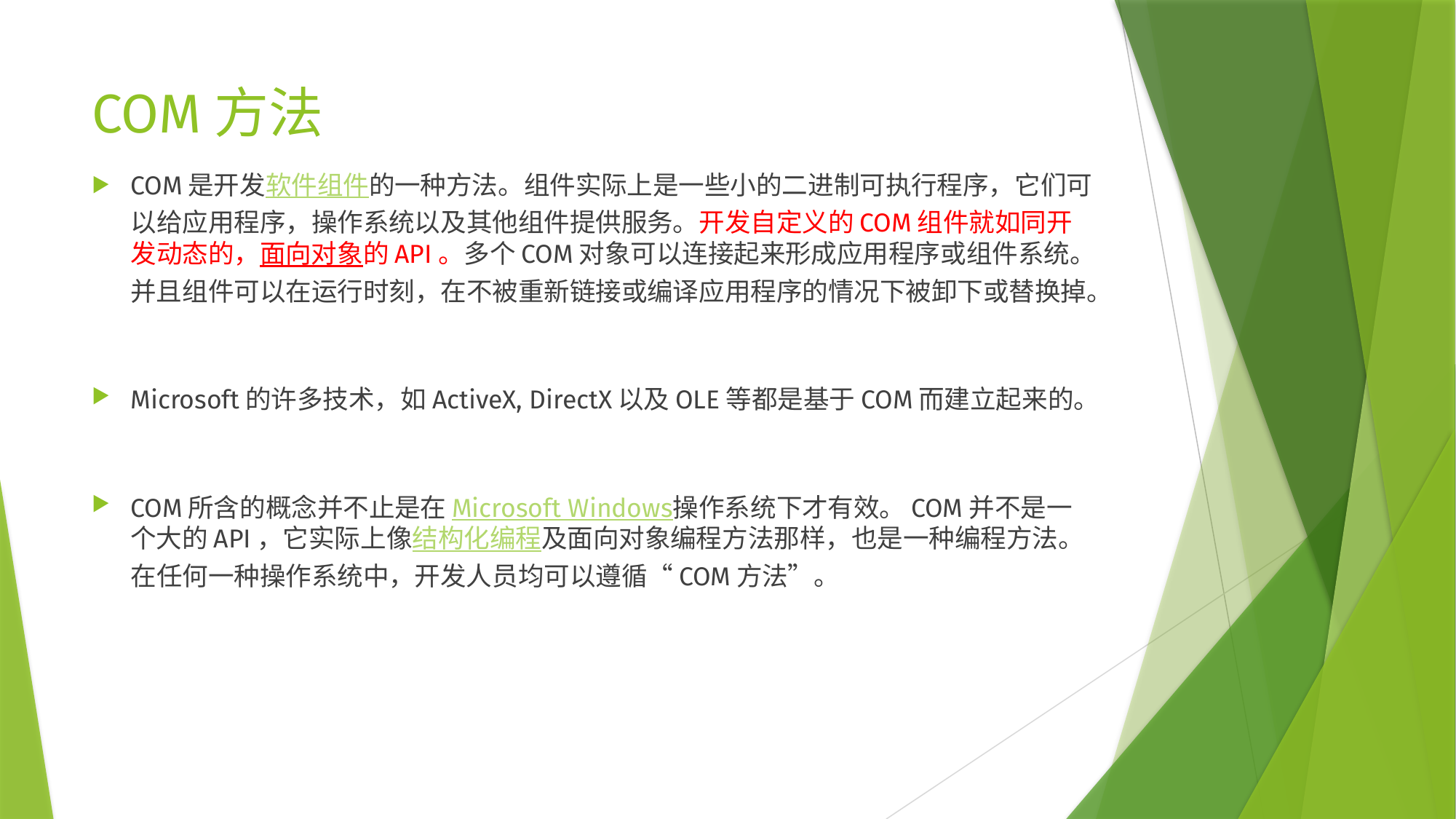

# COM方法
COM是开发软件组件的一种方法。组件实际上是一些小的二进制可执行程序，它们可以给应用程序，操作系统以及其他组件提供服务。开发自定义的COM组件就如同开发动态的，面向对象的API。多个COM对象可以连接起来形成应用程序或组件系统。并且组件可以在运行时刻，在不被重新链接或编译应用程序的情况下被卸下或替换掉。

Microsoft的许多技术，如ActiveX, DirectX以及OLE等都是基于COM而建立起来的。

COM所含的概念并不止是在Microsoft Windows操作系统下才有效。COM并不是一个大的API，它实际上像结构化编程及面向对象编程方法那样，也是一种编程方法。在任何一种操作系统中，开发人员均可以遵循“COM方法”。